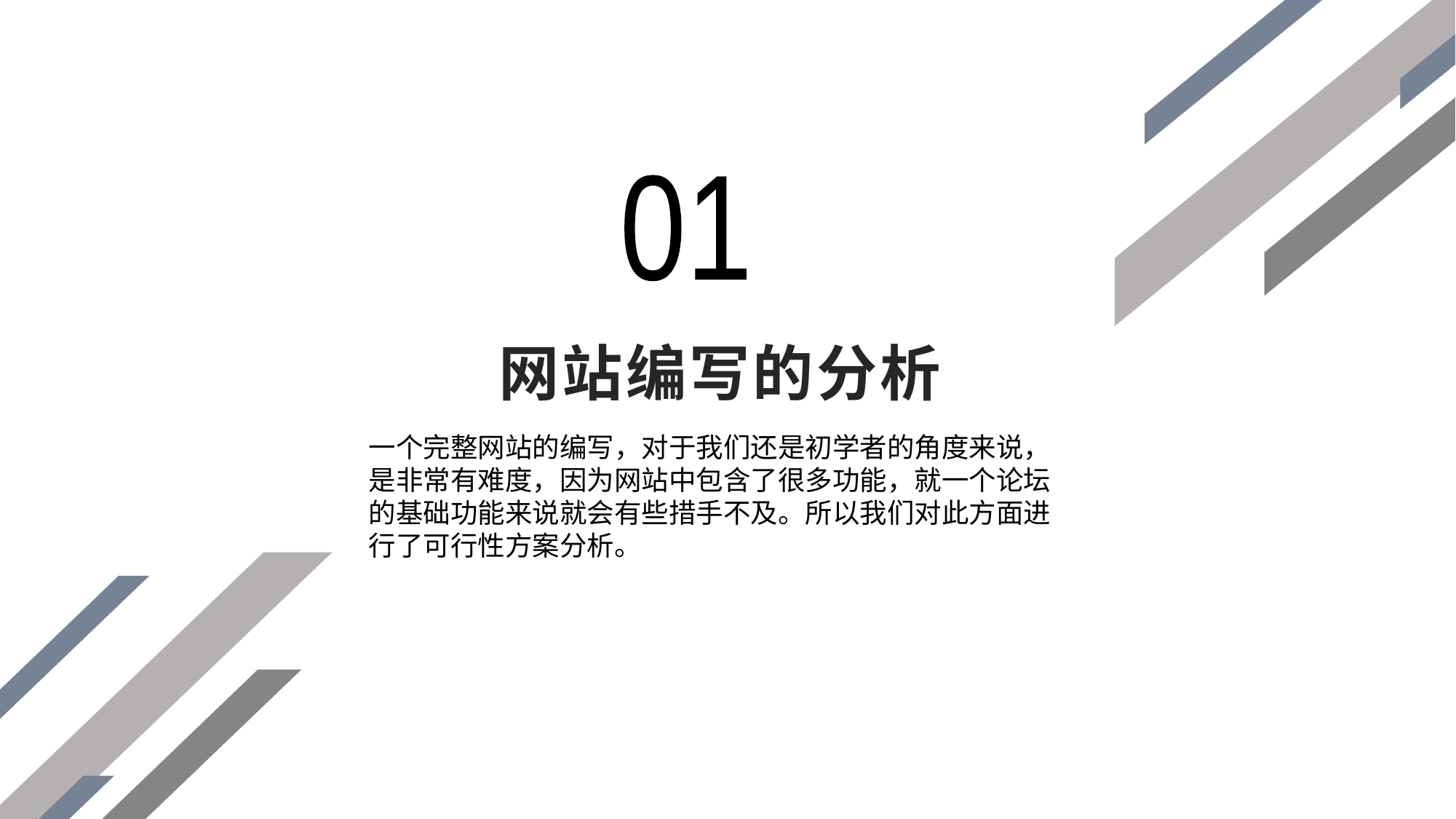

01
# 网站编写的分析
一个完整网站的编写，对于我们还是初学者的角度来说，是非常有难度，因为网站中包含了很多功能，就一个论坛的基础功能来说就会有些措手不及。所以我们对此方面进行了可行性方案分析。